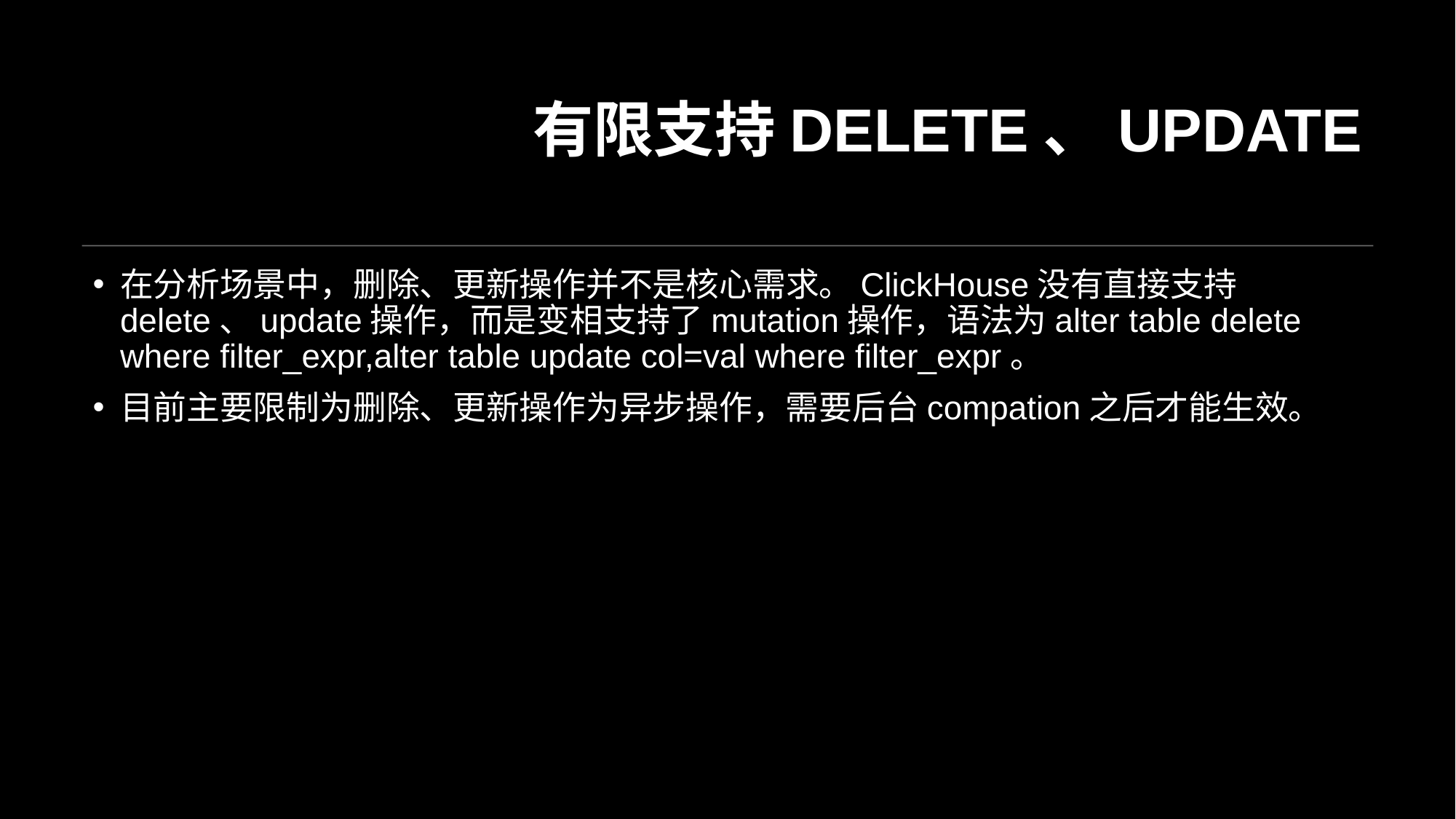

# 有限支持delete、update
在分析场景中，删除、更新操作并不是核心需求。ClickHouse没有直接支持delete、update操作，而是变相支持了mutation操作，语法为alter table delete where filter_expr,alter table update col=val where filter_expr。
目前主要限制为删除、更新操作为异步操作，需要后台compation之后才能生效。